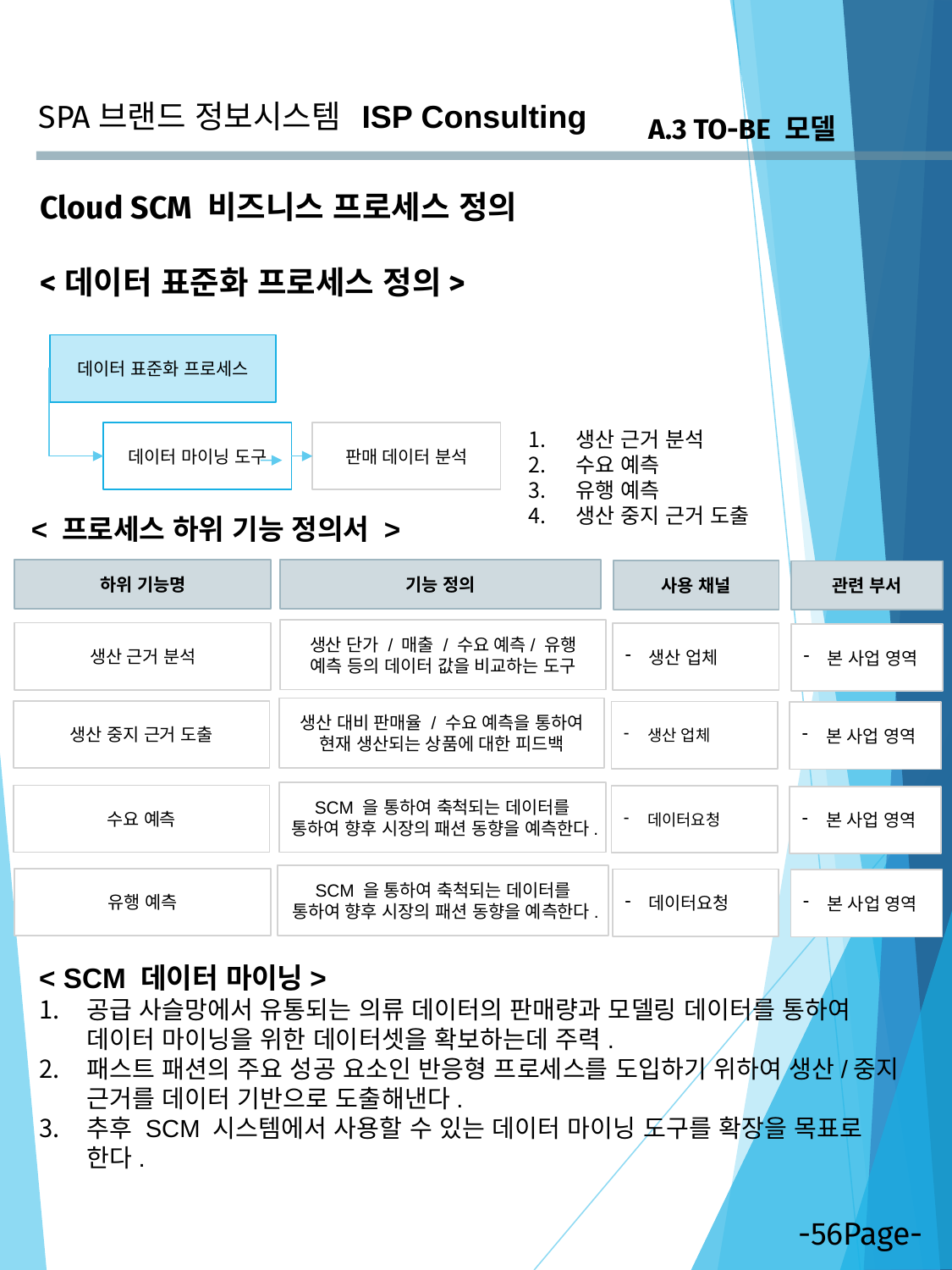

SPA브랜드 정보시스템
ISP Consulting
A.3 TO-BE 모델
Cloud SCM 비즈니스 프로세스 정의
<데이터 표준화 프로세스 정의>
데이터 표준화 프로세스
생산 근거 분석
수요 예측
유행 예측
생산 중지 근거 도출
데이터 마이닝 도구
판매 데이터 분석
< 프로세스 하위 기능 정의서 >
기능 정의
하위 기능명
사용 채널
관련 부서
생산 단가 / 매출 / 수요 예측/ 유행 예측 등의 데이터 값을 비교하는 도구
생산 근거 분석
생산 업체
본 사업 영역
생산 대비 판매율 / 수요 예측을 통하여 현재 생산되는 상품에 대한 피드백
생산 중지 근거 도출
생산 업체
본 사업 영역
SCM 을 통하여 축척되는 데이터를 통하여 향후 시장의 패션 동향을 예측한다.
수요 예측
데이터요청
본 사업 영역
SCM 을 통하여 축척되는 데이터를 통하여 향후 시장의 패션 동향을 예측한다.
유행 예측
데이터요청
본 사업 영역
< SCM 데이터 마이닝>
공급 사슬망에서 유통되는 의류 데이터의 판매량과 모델링 데이터를 통하여 데이터 마이닝을 위한 데이터셋을 확보하는데 주력.
패스트 패션의 주요 성공 요소인 반응형 프로세스를 도입하기 위하여 생산/중지 근거를 데이터 기반으로 도출해낸다.
추후 SCM 시스템에서 사용할 수 있는 데이터 마이닝 도구를 확장을 목표로 한다.
-56Page-